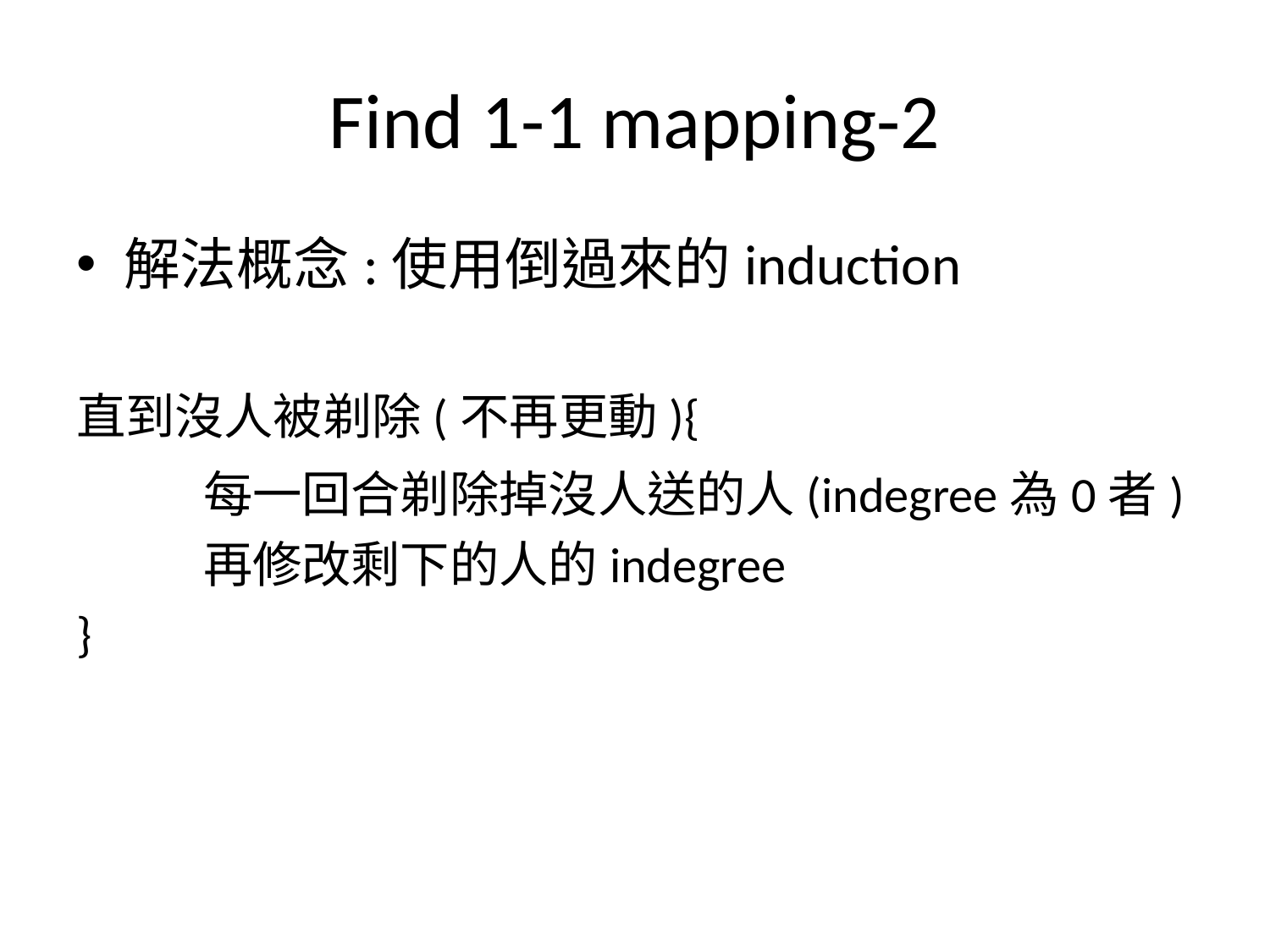

# Find 1-1 mapping-2
解法概念:使用倒過來的induction

直到沒人被剃除(不再更動){
	每一回合剃除掉沒人送的人(indegree為0者)
	再修改剩下的人的indegree
}